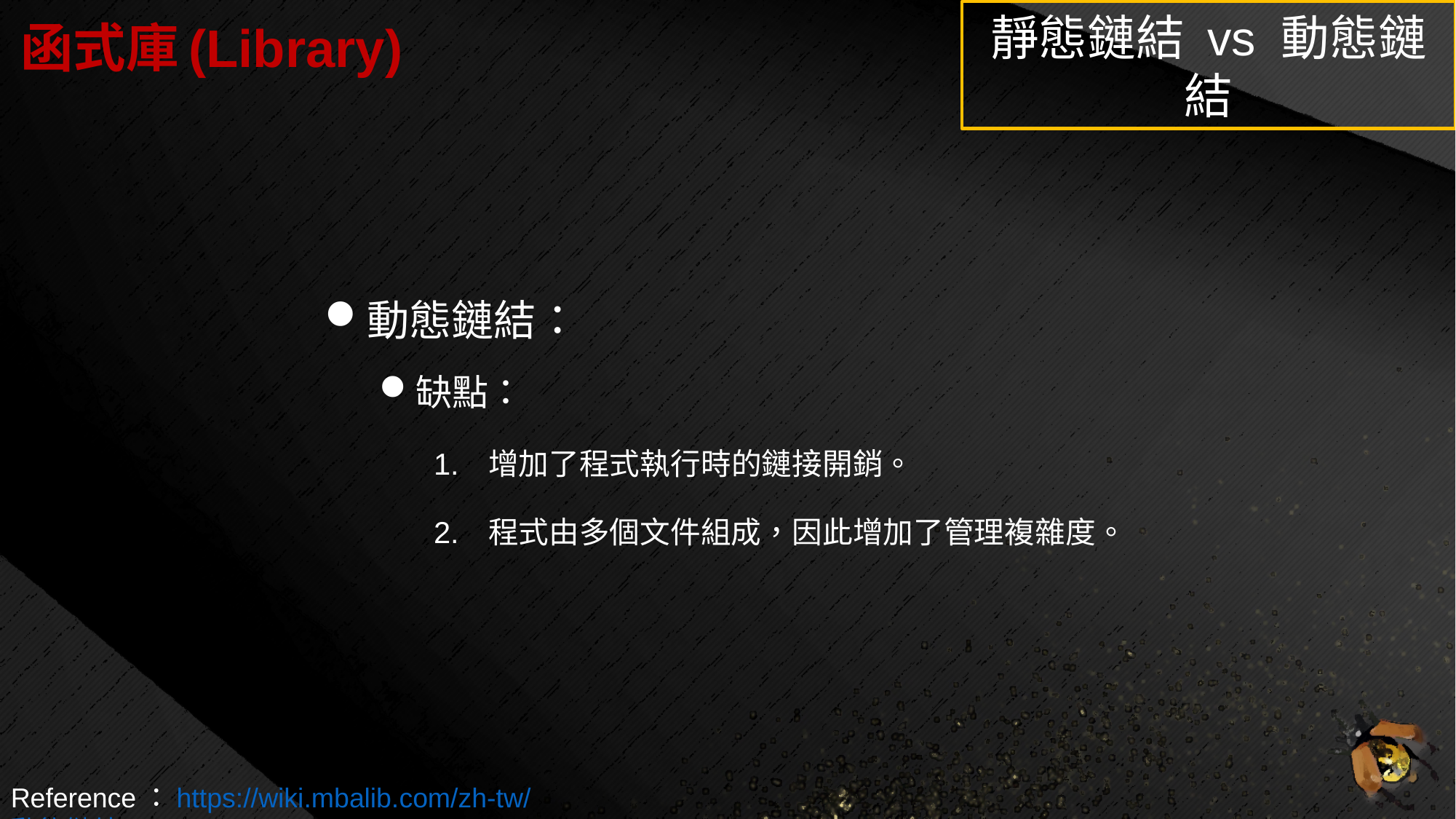

# 函式庫(Library)
靜態鏈結 vs 動態鏈結
動態鏈結：
缺點：
增加了程式執行時的鏈接開銷。
程式由多個文件組成，因此增加了管理複雜度。
Reference：https://wiki.mbalib.com/zh-tw/動態鏈結